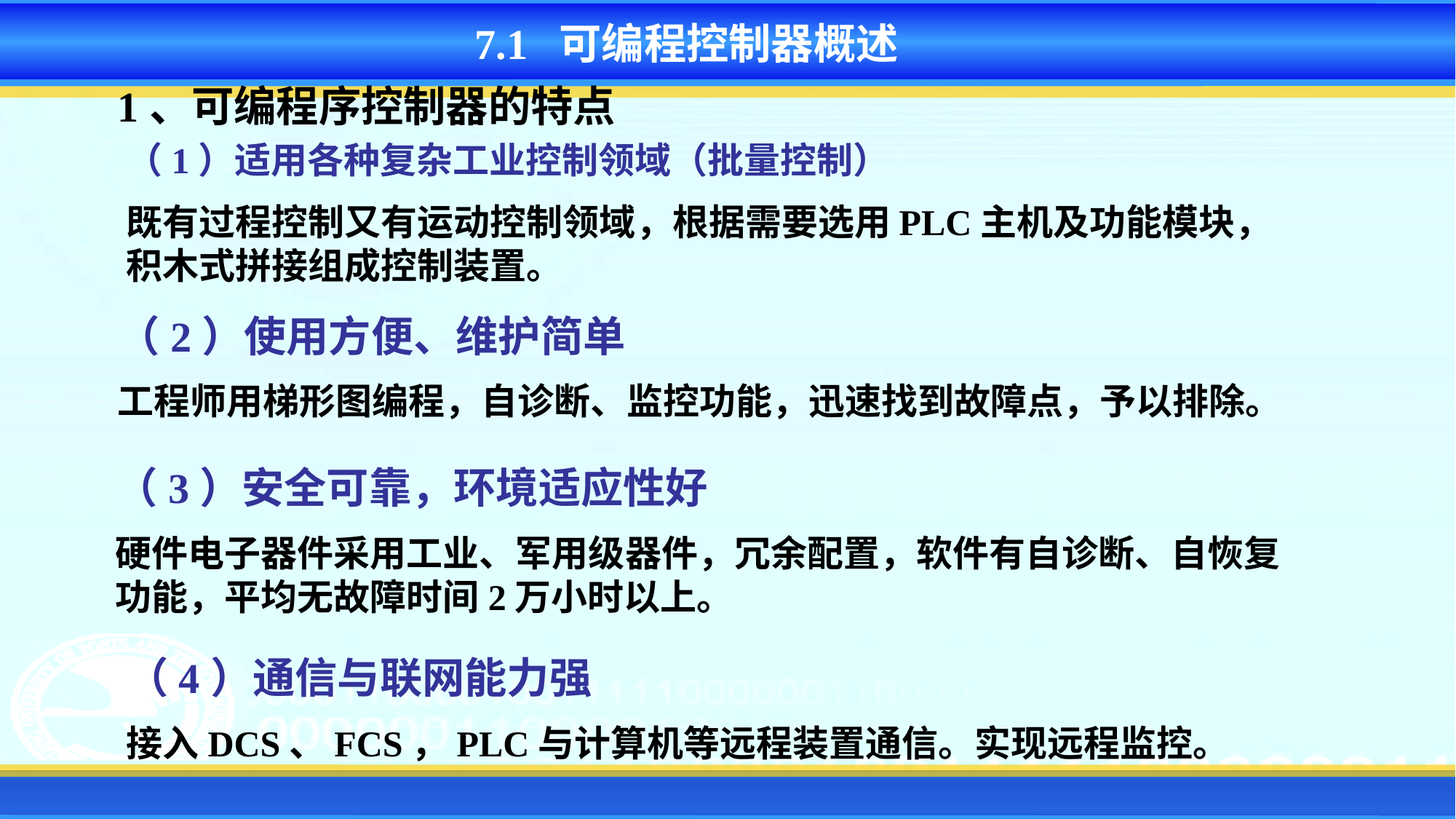

7.1  可编程控制器概述
1、可编程序控制器的特点

（1）适用各种复杂工业控制领域（批量控制）
既有过程控制又有运动控制领域，根据需要选用PLC主机及功能模块，积木式拼接组成控制装置。
（2）使用方便、维护简单
工程师用梯形图编程，自诊断、监控功能，迅速找到故障点，予以排除。
（3）安全可靠，环境适应性好
硬件电子器件采用工业、军用级器件，冗余配置，软件有自诊断、自恢复功能，平均无故障时间2万小时以上。
（4）通信与联网能力强
接入DCS、FCS，PLC与计算机等远程装置通信。实现远程监控。